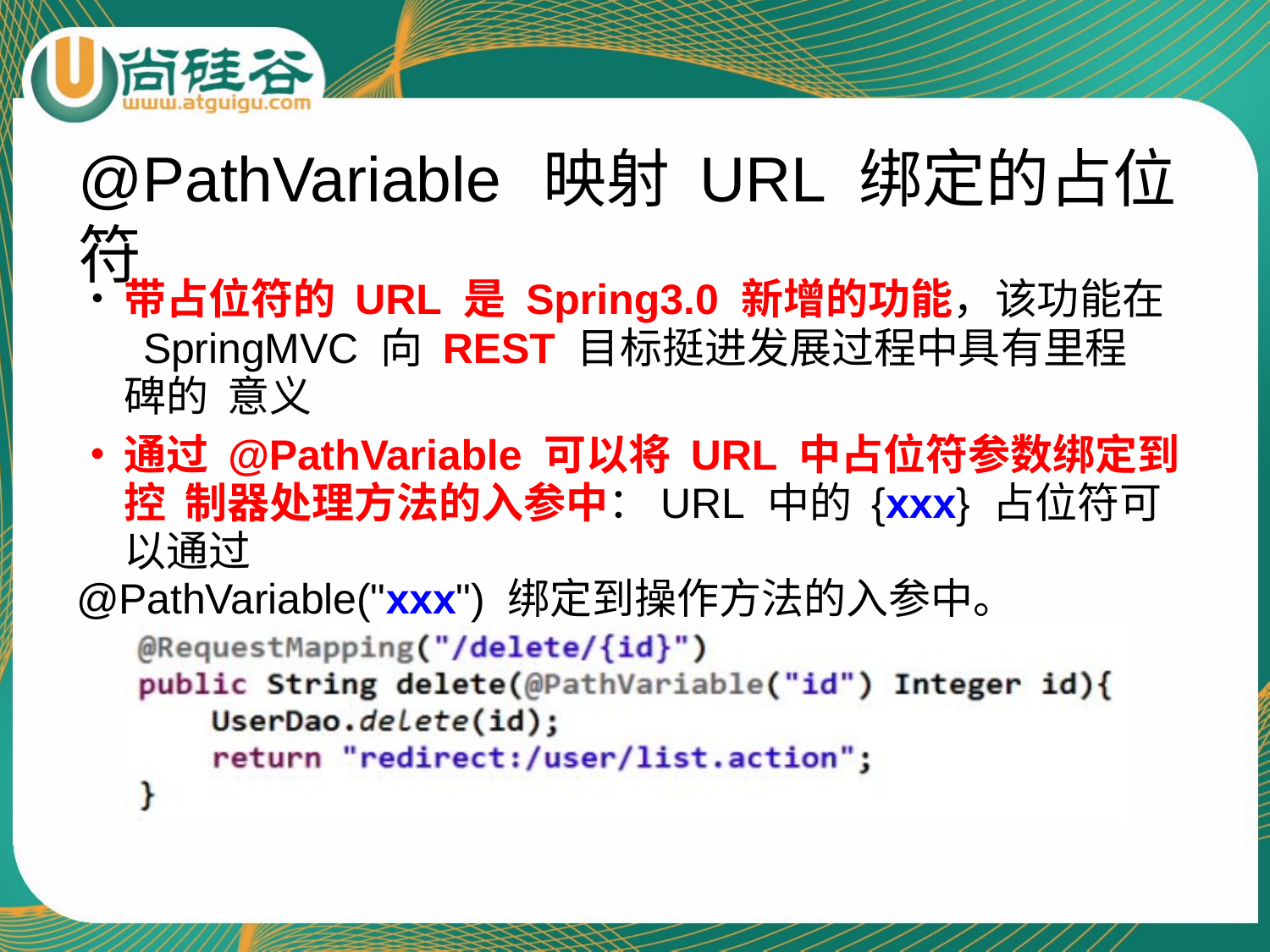

# @PathVariable	映射 URL 绑定的占位符
•	带占位符的 URL 是 Spring3.0 新增的功能，该功能在  SpringMVC 向 REST 目标挺进发展过程中具有里程碑的  意义
•	通过 @PathVariable 可以将 URL 中占位符参数绑定到控  制器处理方法的入参中：URL 中的 {xxx} 占位符可以通过
@PathVariable("xxx") 绑定到操作方法的入参中。